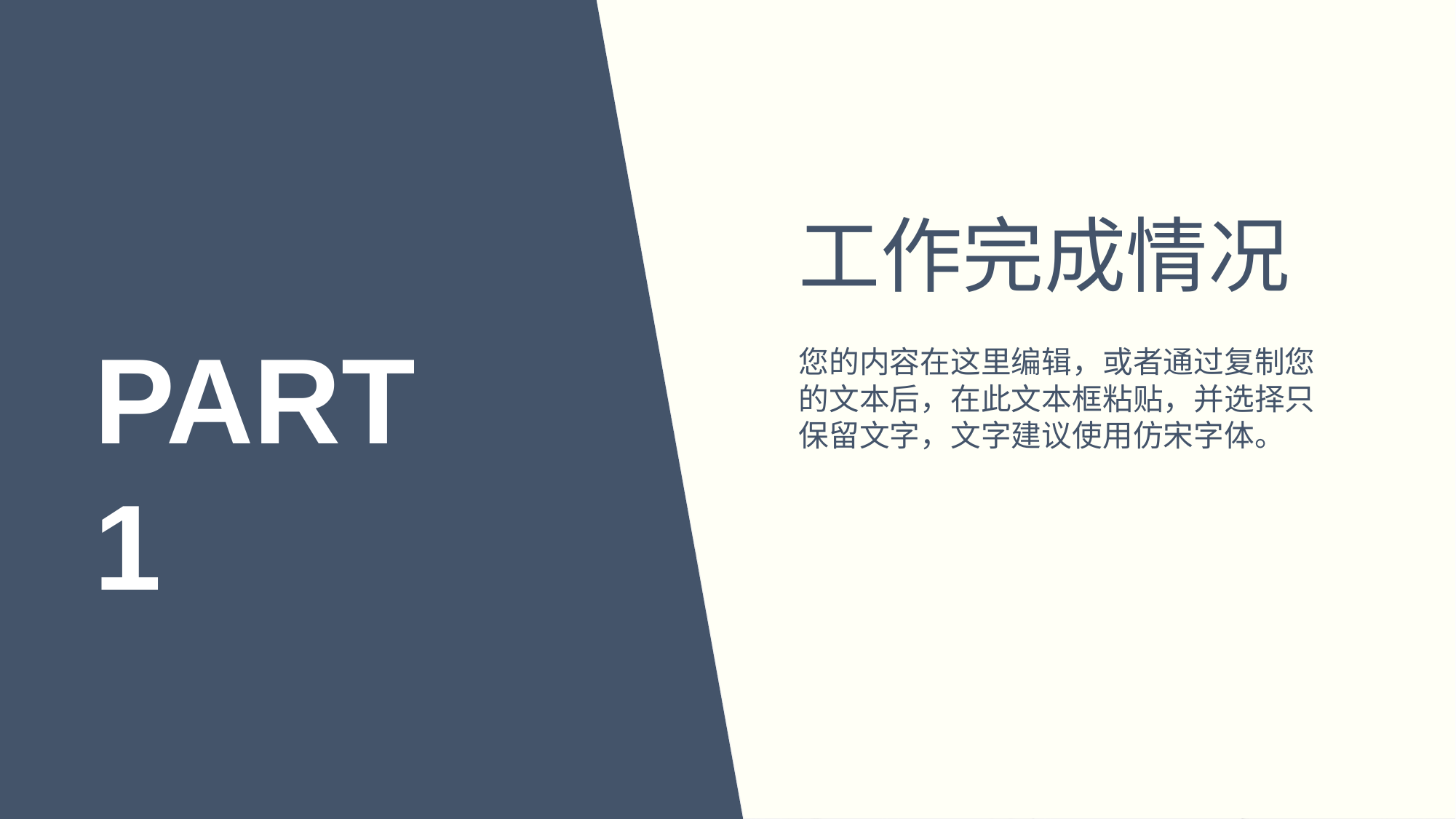

工作完成情况
PART 1
您的内容在这里编辑，或者通过复制您的文本后，在此文本框粘贴，并选择只保留文字，文字建议使用仿宋字体。